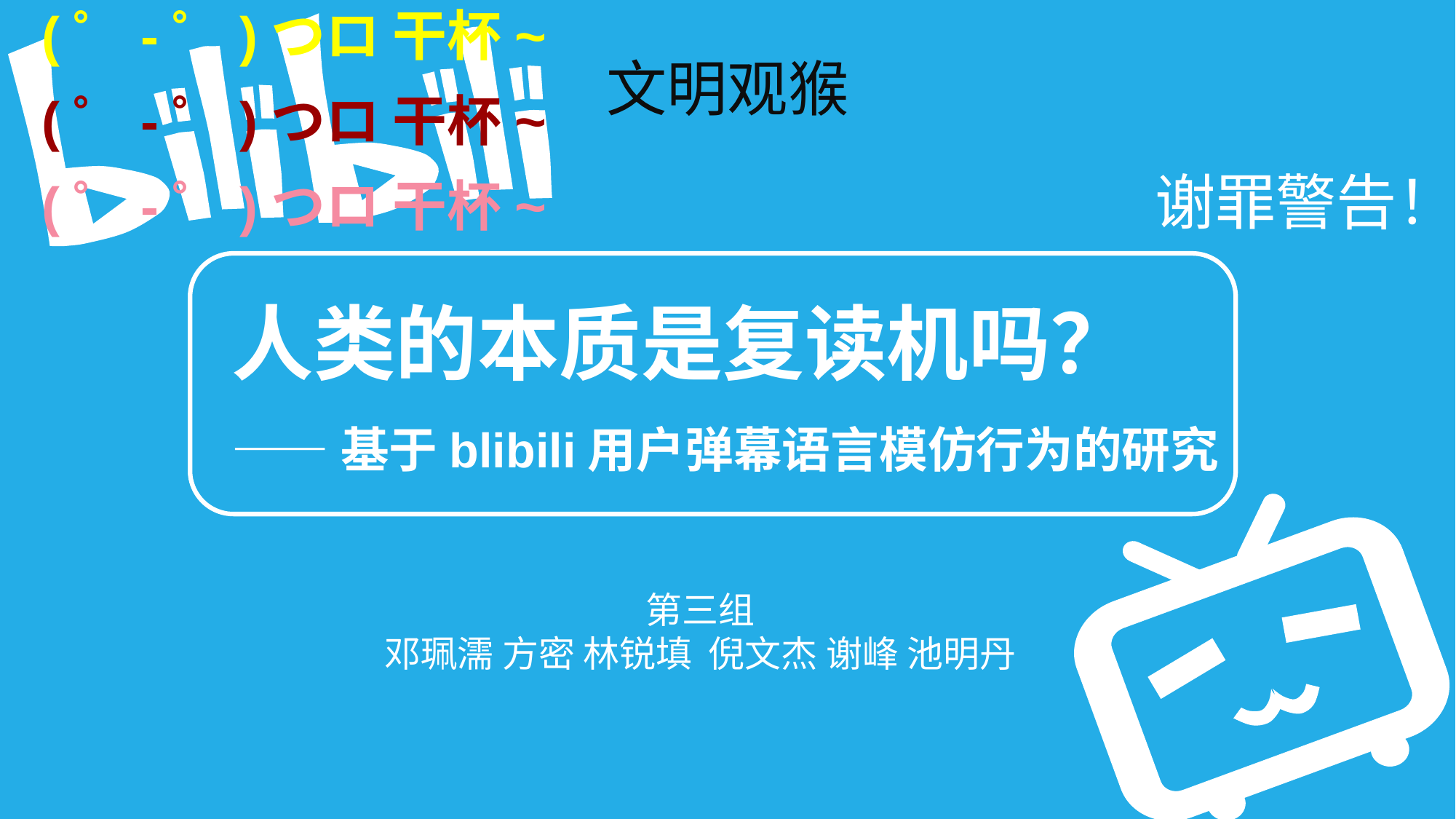

(゜-゜)つロ 干杯~
谢罪

文明观猴
6666
战术后仰
UP主人才
(゜-゜)つロ 干杯~
6666666666666666
火钳刘明
你是猴子请来的逗比吗
66666
谢罪警告！
(゜-゜)つロ 干杯~
人类的本质是复读机吗？
——基于blibili用户弹幕语言模仿行为的研究

wdnm
汝甚骚
火钳刘明
文明观猴
谢罪警告
中美合拍
你好六啊
孙悟空有几个女朋友呀
23333333

两开花两开花❀
火钳刘明
[]~(￣▽￣)~*
身份证警告！
第三组
邓珮濡 方密 林锐填  倪文杰 谢峰 池明丹
无中生友
哈哈哈哈哈哈哈
灵堂麦片
66666666666666
谢罪警告
今年下半年中美合拍的西游记即将正式开机我继续扮演美猴王孙悟空我会用美猴王艺术形象努力创造一个正能量的形象文体两开花弘扬中华文化希望大家能多多关注。